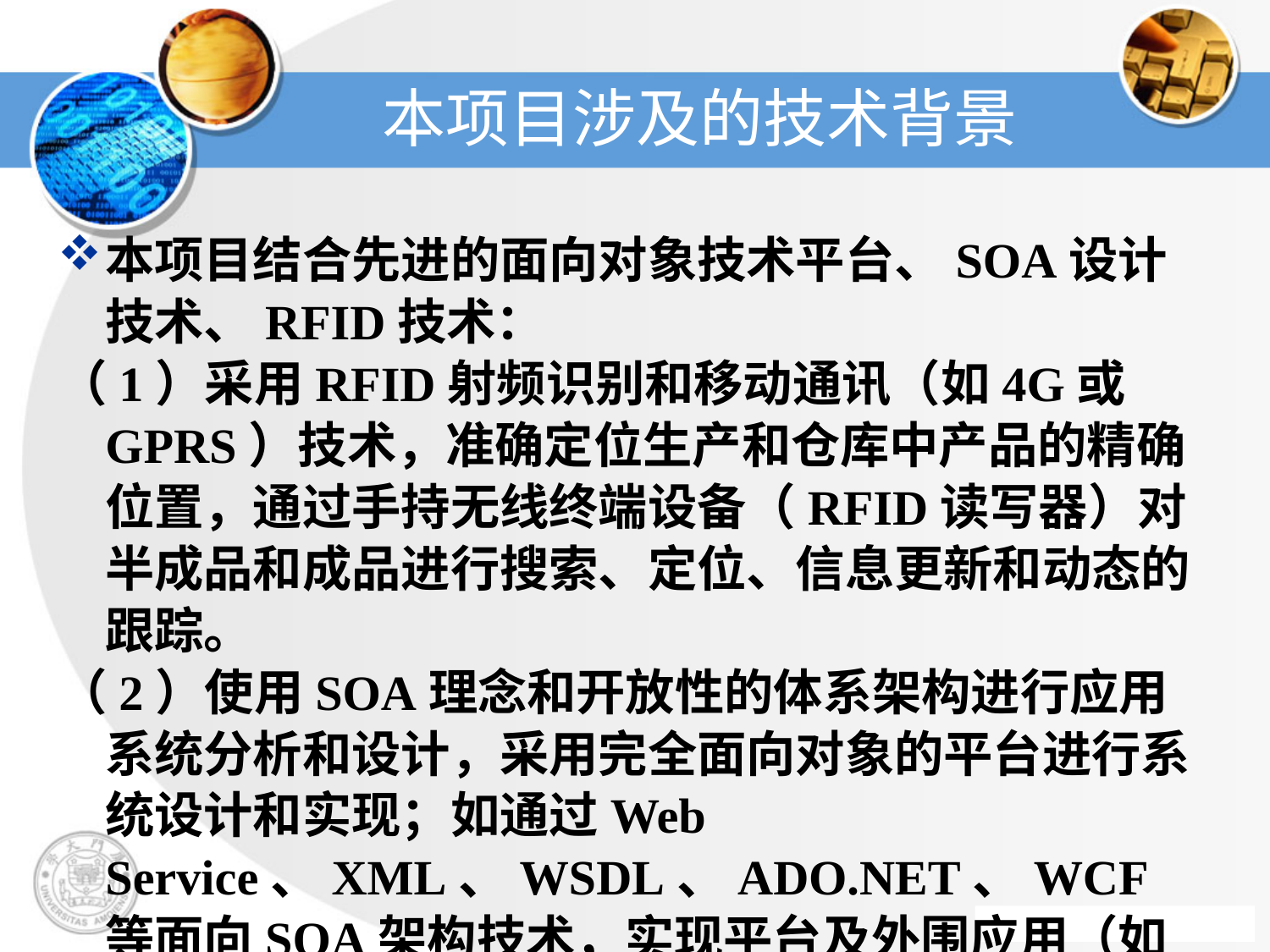

# 本项目涉及的技术背景
本项目结合先进的面向对象技术平台、SOA设计技术、RFID技术：
（1）采用RFID射频识别和移动通讯（如4G或GPRS）技术，准确定位生产和仓库中产品的精确位置，通过手持无线终端设备（RFID读写器）对半成品和成品进行搜索、定位、信息更新和动态的跟踪。
（2）使用SOA理念和开放性的体系架构进行应用系统分析和设计，采用完全面向对象的平台进行系统设计和实现；如通过Web Service、XML、WSDL、ADO.NET、WCF等面向SOA架构技术，实现平台及外围应用（如ERP和OA）的接口。